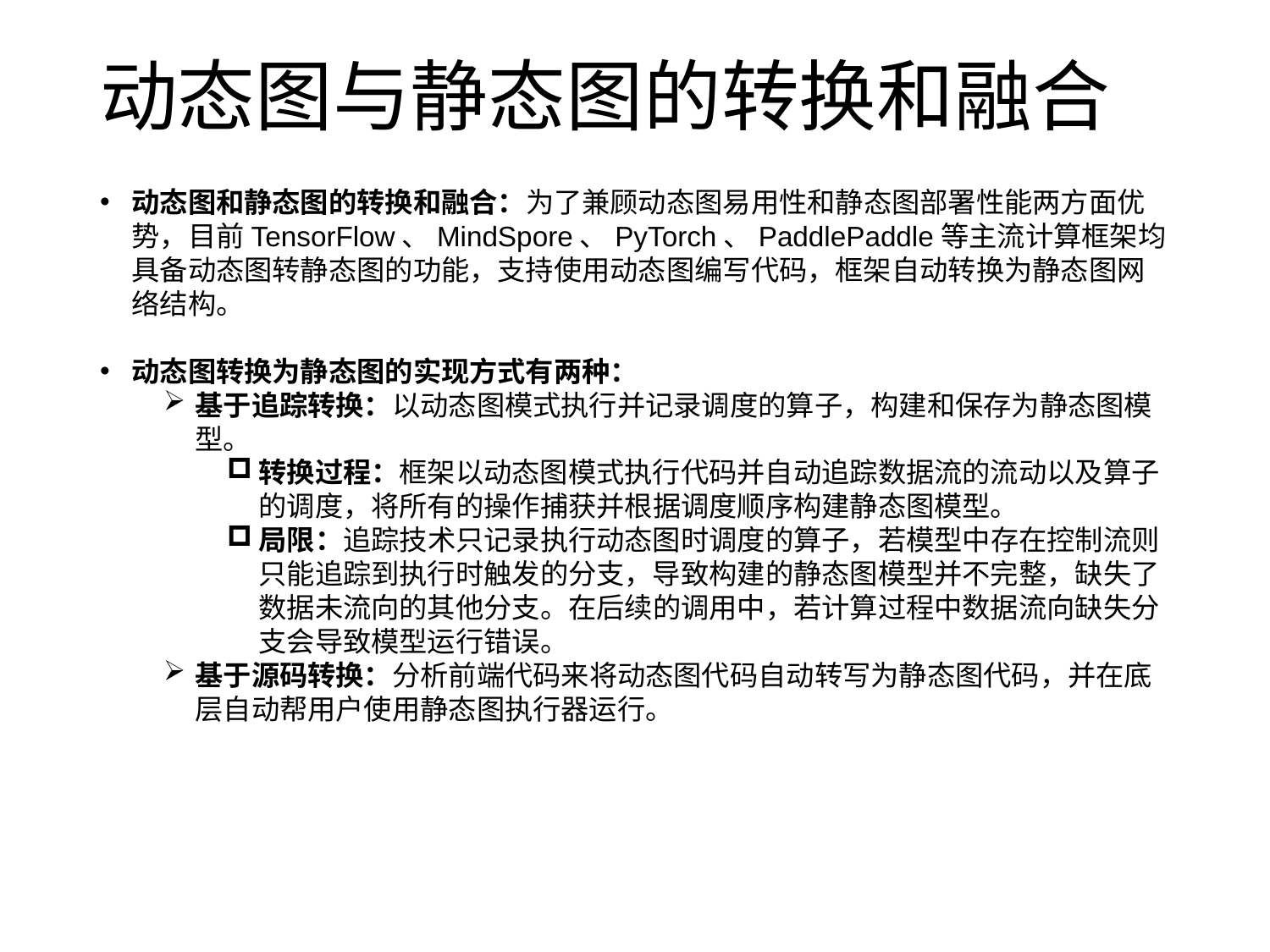

# 动态图与静态图的转换和融合
动态图和静态图的转换和融合：为了兼顾动态图易用性和静态图部署性能两方面优势，目前TensorFlow、MindSpore、PyTorch、PaddlePaddle等主流计算框架均具备动态图转静态图的功能，支持使用动态图编写代码，框架自动转换为静态图网络结构。

动态图转换为静态图的实现方式有两种：
基于追踪转换：以动态图模式执行并记录调度的算子，构建和保存为静态图模型。
转换过程：框架以动态图模式执行代码并自动追踪数据流的流动以及算子的调度，将所有的操作捕获并根据调度顺序构建静态图模型。
局限：追踪技术只记录执行动态图时调度的算子，若模型中存在控制流则只能追踪到执行时触发的分支，导致构建的静态图模型并不完整，缺失了数据未流向的其他分支。在后续的调用中，若计算过程中数据流向缺失分支会导致模型运行错误。
基于源码转换：分析前端代码来将动态图代码自动转写为静态图代码，并在底层自动帮用户使用静态图执行器运行。